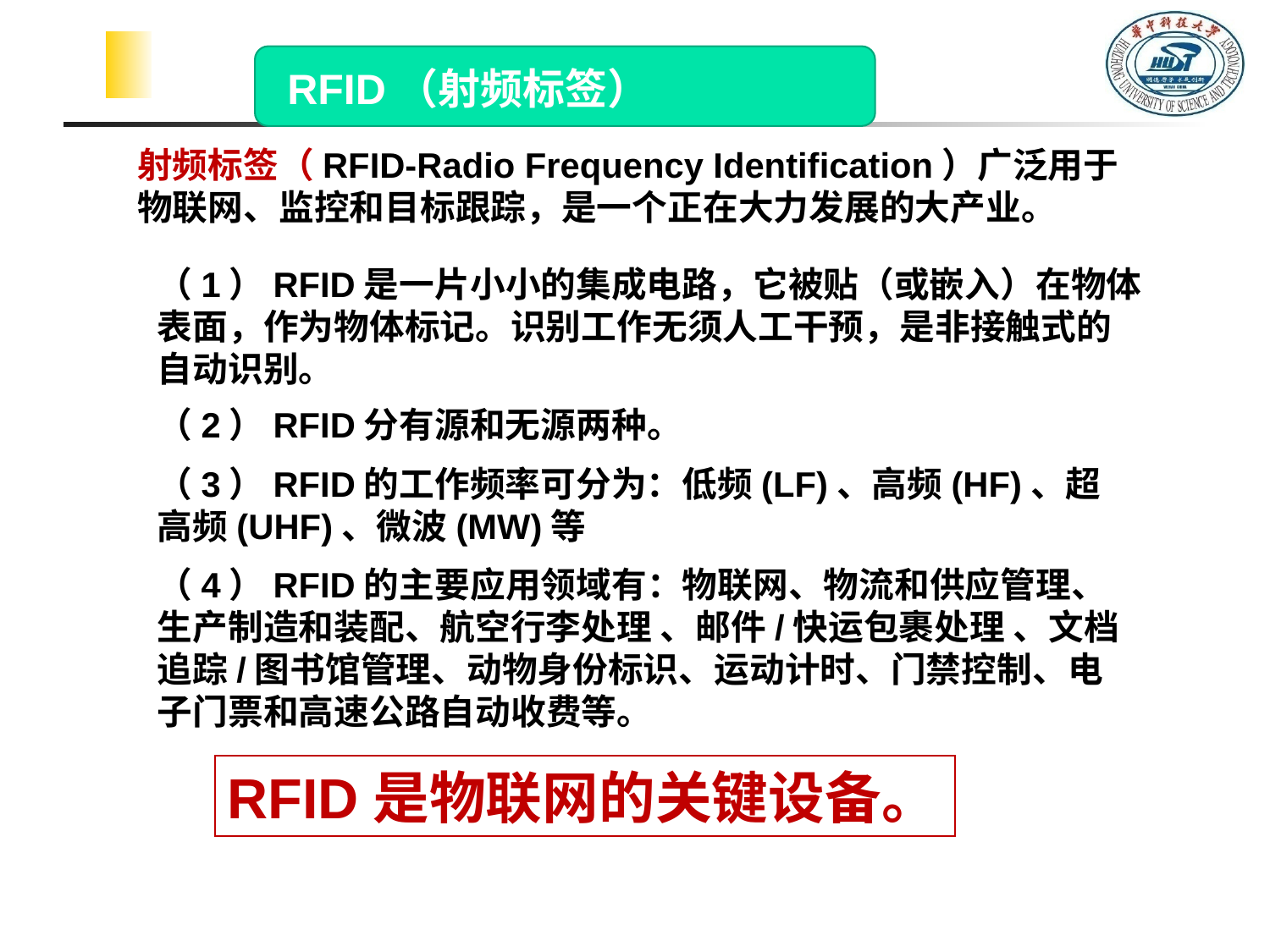

RFID（射频标签）
射频标签（RFID-Radio Frequency Identification）广泛用于物联网、监控和目标跟踪，是一个正在大力发展的大产业。
（1）RFID是一片小小的集成电路，它被贴（或嵌入）在物体表面，作为物体标记。识别工作无须人工干预，是非接触式的自动识别。
（2）RFID分有源和无源两种。
（3）RFID的工作频率可分为：低频(LF)、高频(HF)、超高频(UHF)、微波(MW)等
（4）RFID的主要应用领域有：物联网、物流和供应管理、生产制造和装配、航空行李处理 、邮件/快运包裹处理 、文档追踪/图书馆管理、动物身份标识、运动计时、门禁控制、电子门票和高速公路自动收费等。
RFID是物联网的关键设备。